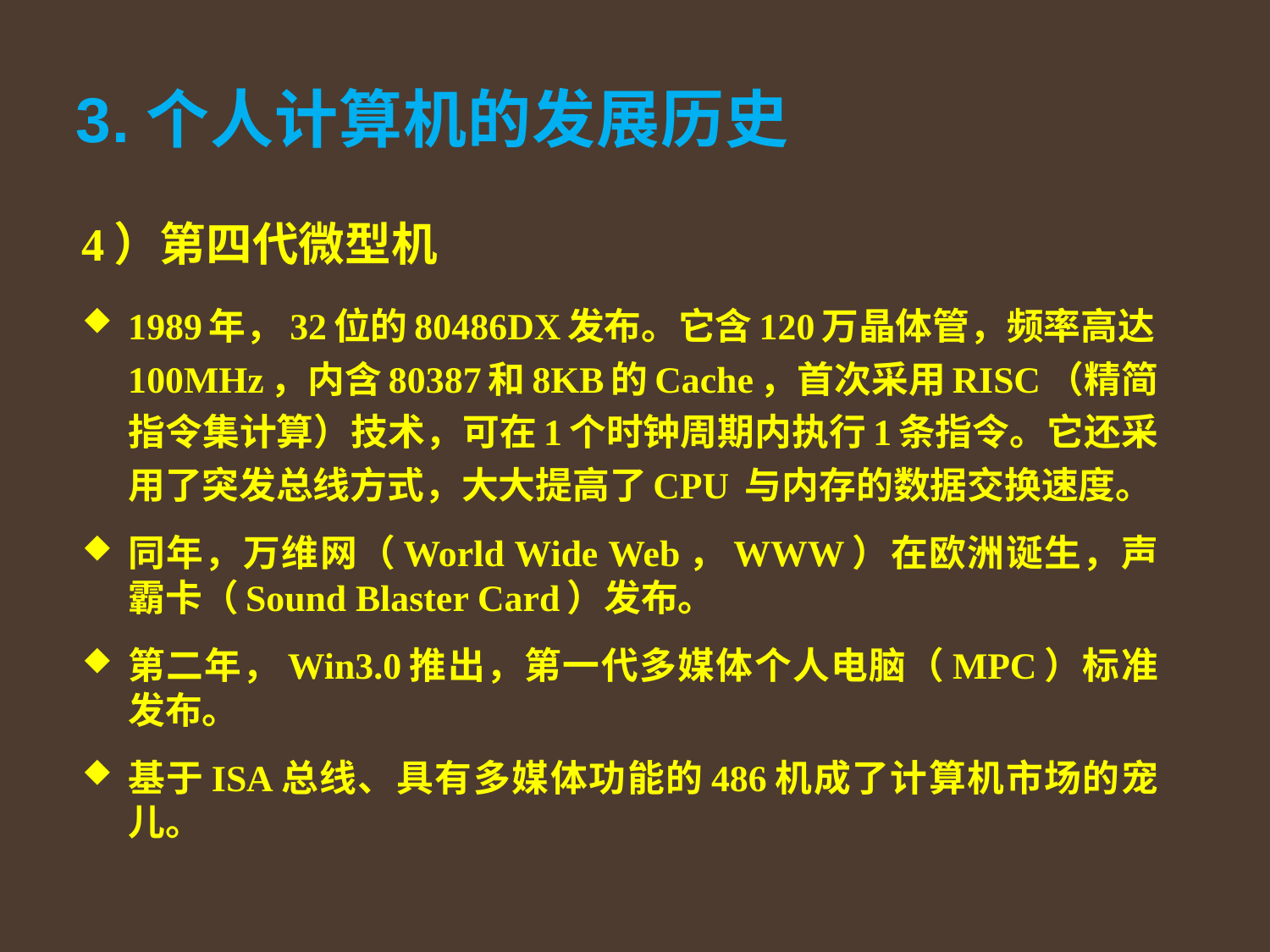

# 3.个人计算机的发展历史
4）第四代微型机
1989年，32位的80486DX发布。它含120万晶体管，频率高达100MHz，内含80387和8KB的Cache，首次采用RISC（精简指令集计算）技术，可在1个时钟周期内执行1条指令。它还采用了突发总线方式，大大提高了CPU 与内存的数据交换速度。
同年，万维网（World Wide Web，WWW）在欧洲诞生，声霸卡（Sound Blaster Card）发布。
第二年，Win3.0推出，第一代多媒体个人电脑（MPC）标准发布。
基于ISA总线、具有多媒体功能的486机成了计算机市场的宠儿。